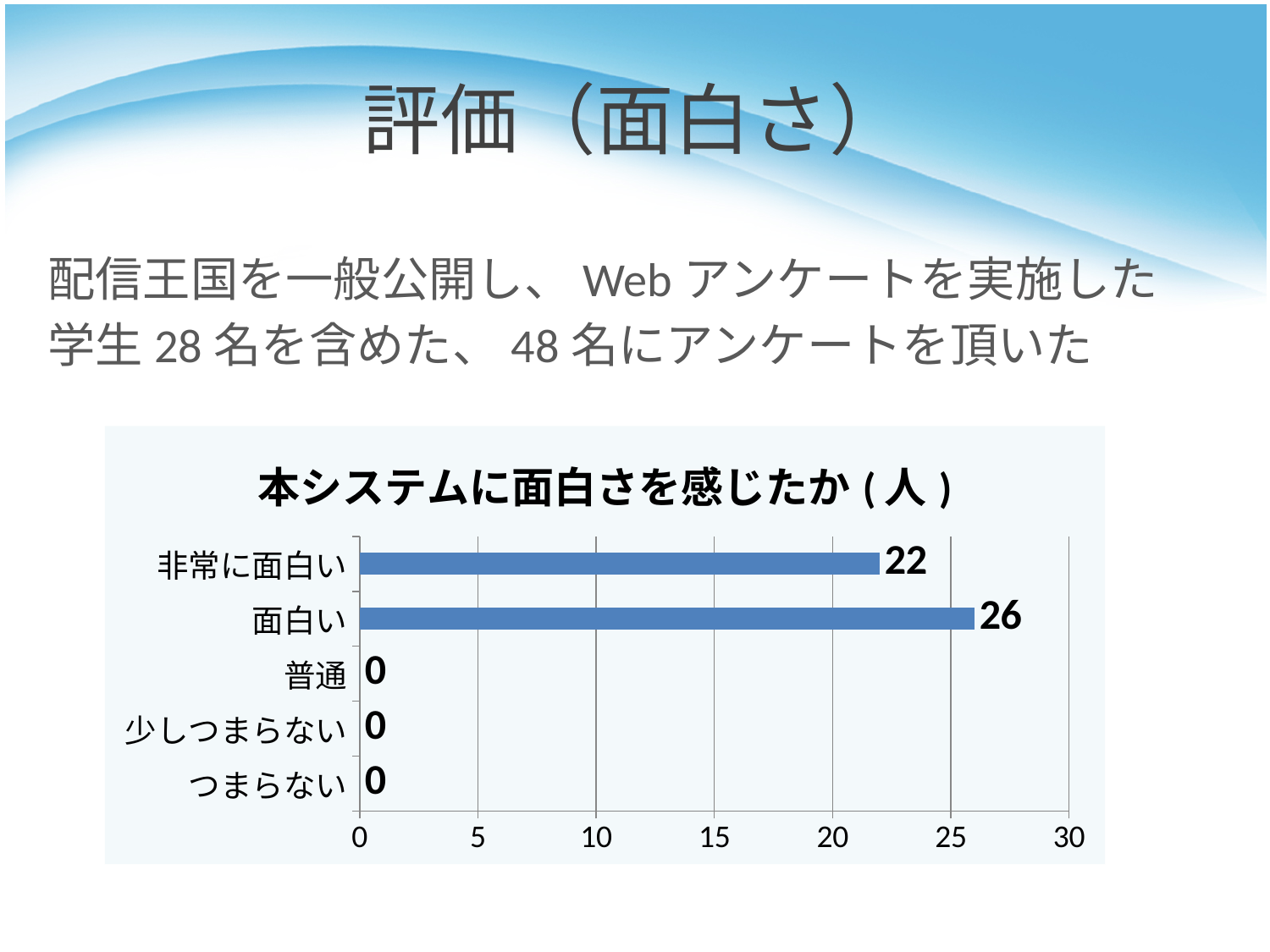

# 評価（面白さ）
配信王国を一般公開し、Webアンケートを実施した
学生28名を含めた、48名にアンケートを頂いた

### Chart: 本システムに面白さを感じたか(人)

| Category | 本システムに面白さを感じたか(人) |
|---|---|
| つまらない | 0.0 |
| 少しつまらない | 0.0 |
| 普通 | 0.0 |
| 面白い | 26.0 |
| 非常に面白い | 22.0 |